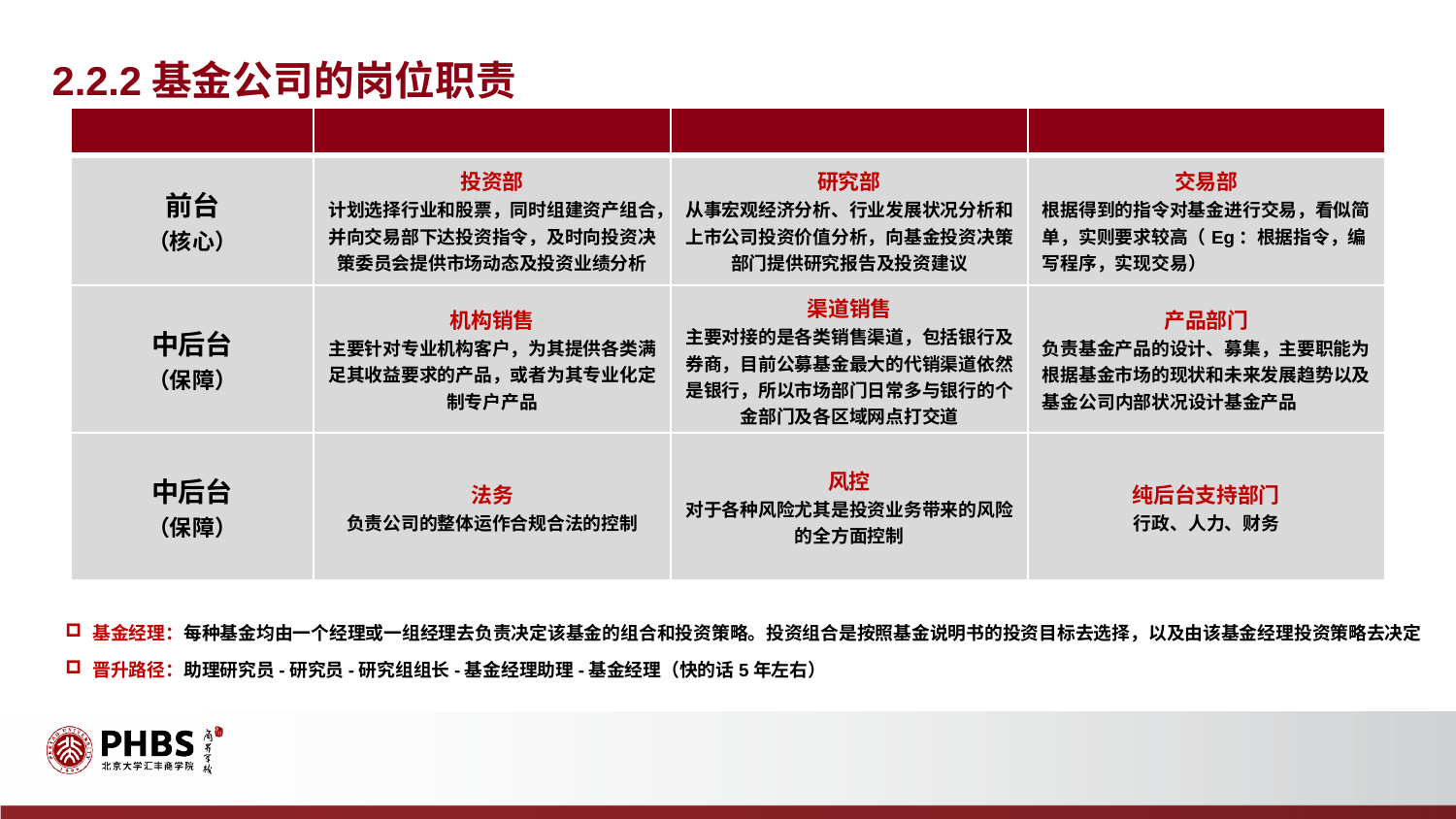

2.2.2基金公司的岗位职责
标题文字添加此处
|  |  |  |  |
| --- | --- | --- | --- |
| 前台 （核心） | 投资部 计划选择行业和股票，同时组建资产组合，并向交易部下达投资指令，及时向投资决策委员会提供市场动态及投资业绩分析 | 研究部 从事宏观经济分析、行业发展状况分析和上市公司投资价值分析，向基金投资决策部门提供研究报告及投资建议 | 交易部 根据得到的指令对基金进行交易，看似简单，实则要求较高（Eg：根据指令，编写程序，实现交易） |
| 中后台 （保障） | 机构销售 主要针对专业机构客户，为其提供各类满足其收益要求的产品，或者为其专业化定制专户产品 | 渠道销售 主要对接的是各类销售渠道，包括银行及券商，目前公募基金最大的代销渠道依然是银行，所以市场部门日常多与银行的个金部门及各区域网点打交道 | 产品部门 负责基金产品的设计、募集，主要职能为根据基金市场的现状和未来发展趋势以及基金公司内部状况设计基金产品 |
| 中后台 （保障） | 法务 负责公司的整体运作合规合法的控制 | 风控 对于各种风险尤其是投资业务带来的风险的全方面控制 | 纯后台支持部门 行政、人力、财务 |
基金经理：每种基金均由一个经理或一组经理去负责决定该基金的组合和投资策略。投资组合是按照基金说明书的投资目标去选择，以及由该基金经理投资策略去决定
晋升路径：助理研究员-研究员-研究组组长-基金经理助理-基金经理（快的话5年左右）